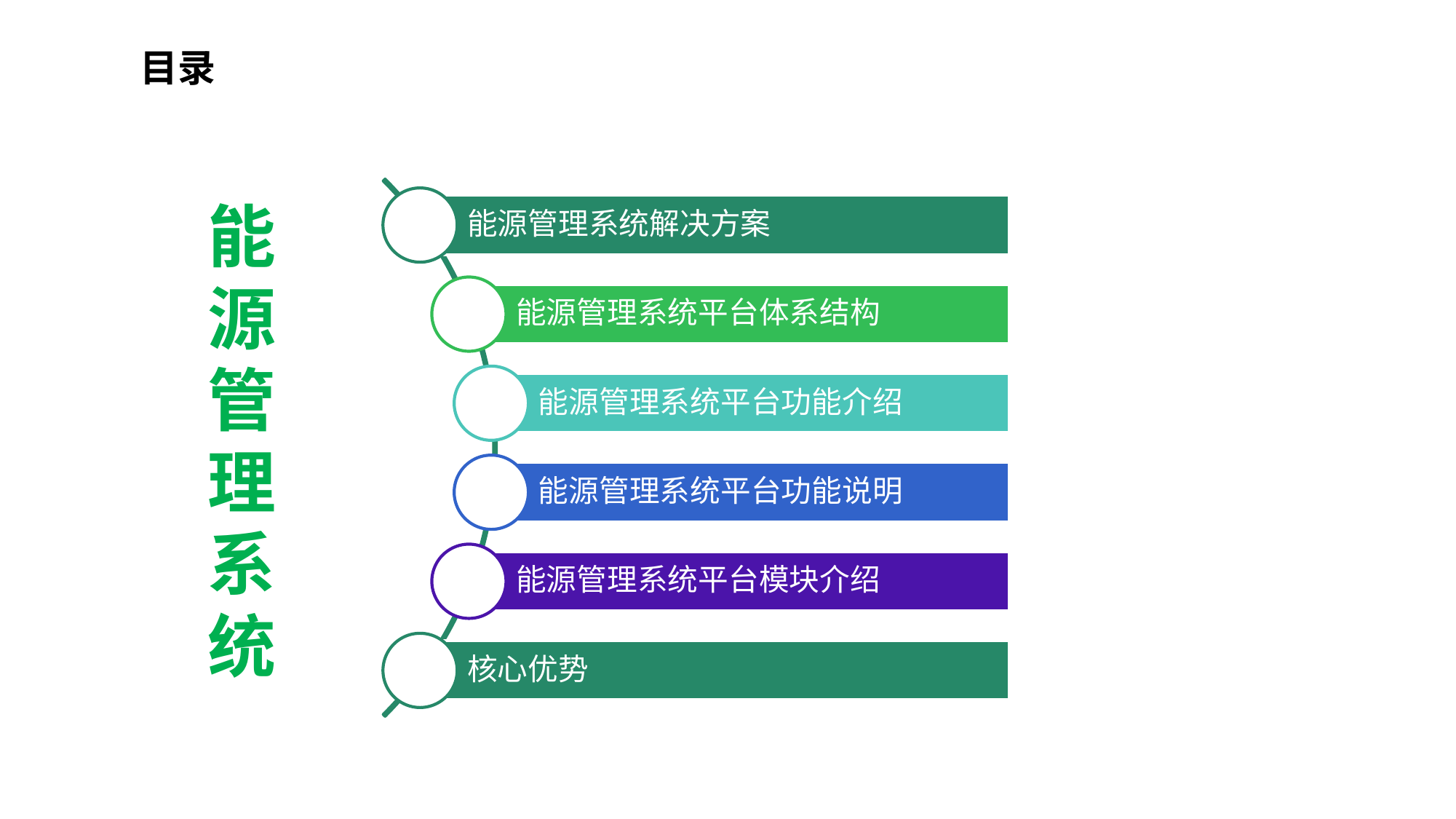

目录
能源管理系统解决方案
能源管理系统平台体系结构
能源管理系统平台功能介绍
能源管理系统平台功能说明
能源管理系统平台模块介绍
核心优势
能
源
管
理
系
统